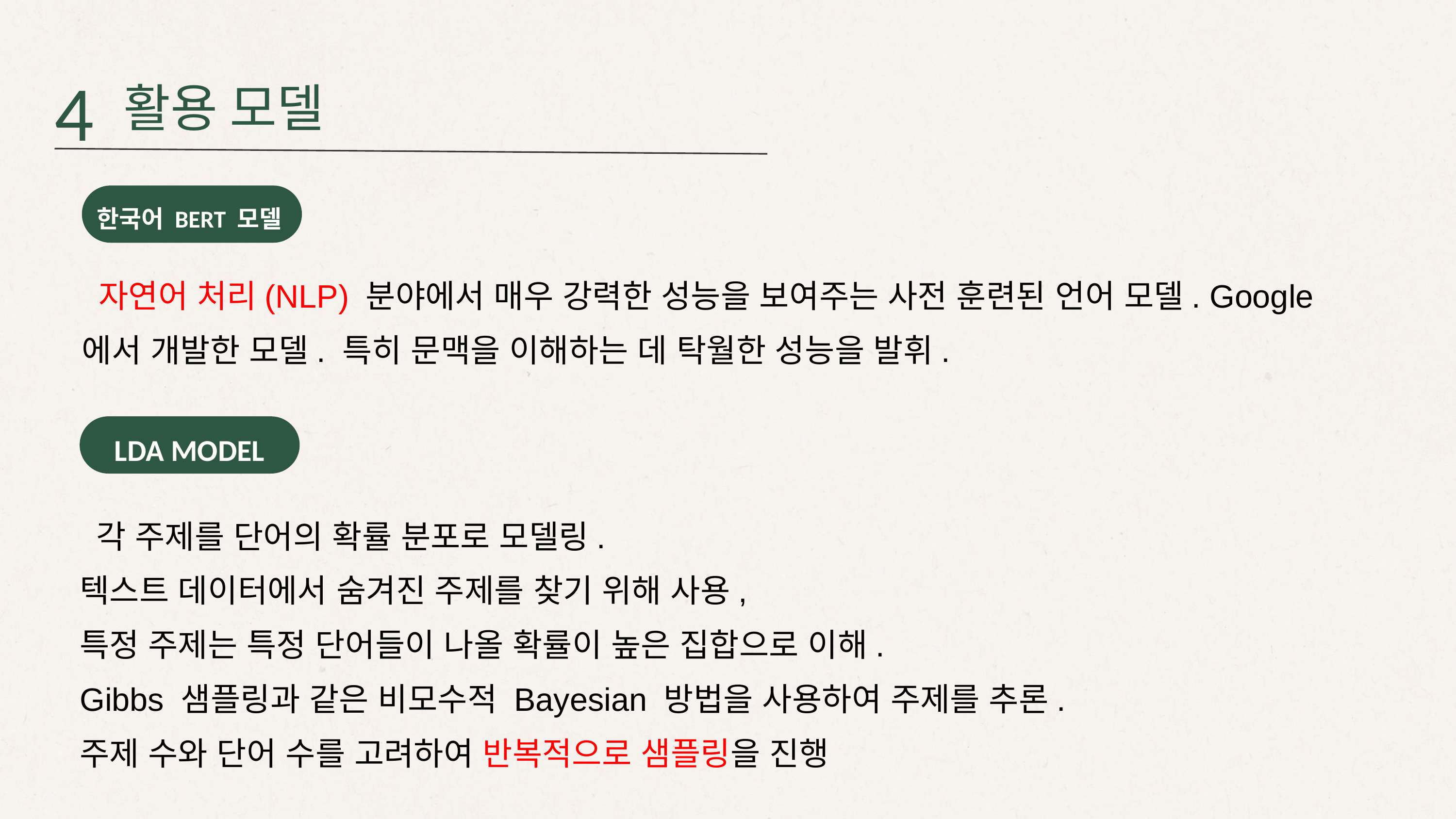

4
활용 모델

한국어 BERT 모델
 자연어 처리(NLP) 분야에서 매우 강력한 성능을 보여주는 사전 훈련된 언어 모델. Google에서 개발한 모델. 특히 문맥을 이해하는 데 탁월한 성능을 발휘.

LDA MODEL
 각 주제를 단어의 확률 분포로 모델링.
텍스트 데이터에서 숨겨진 주제를 찾기 위해 사용,
특정 주제는 특정 단어들이 나올 확률이 높은 집합으로 이해.
Gibbs 샘플링과 같은 비모수적 Bayesian 방법을 사용하여 주제를 추론.
주제 수와 단어 수를 고려하여 반복적으로 샘플링을 진행